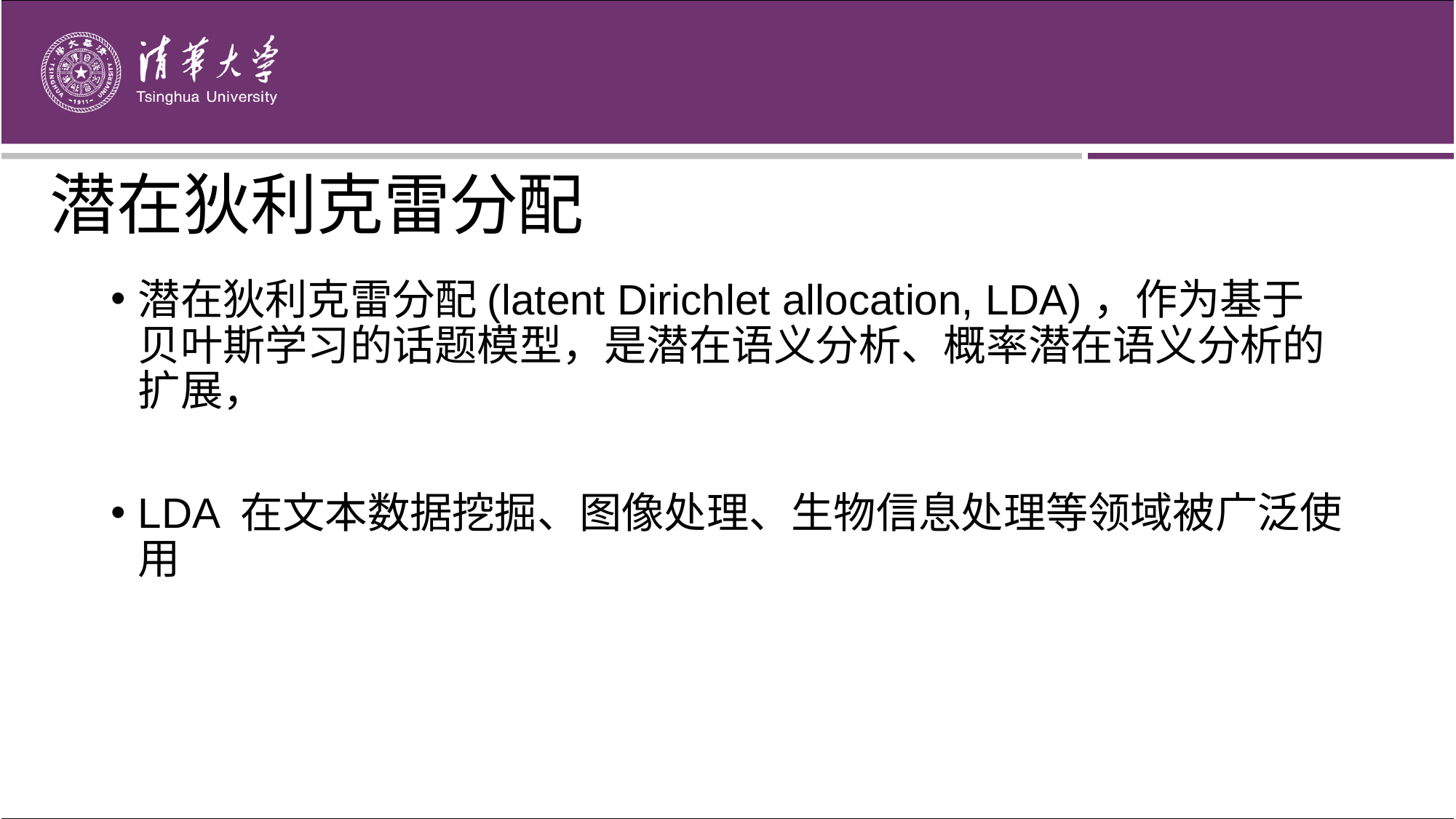

# 潜在狄利克雷分配
潜在狄利克雷分配(latent Dirichlet allocation, LDA)，作为基于贝叶斯学习的话题模型，是潜在语义分析、概率潜在语义分析的扩展，

LDA 在文本数据挖掘、图像处理、生物信息处理等领域被广泛使用